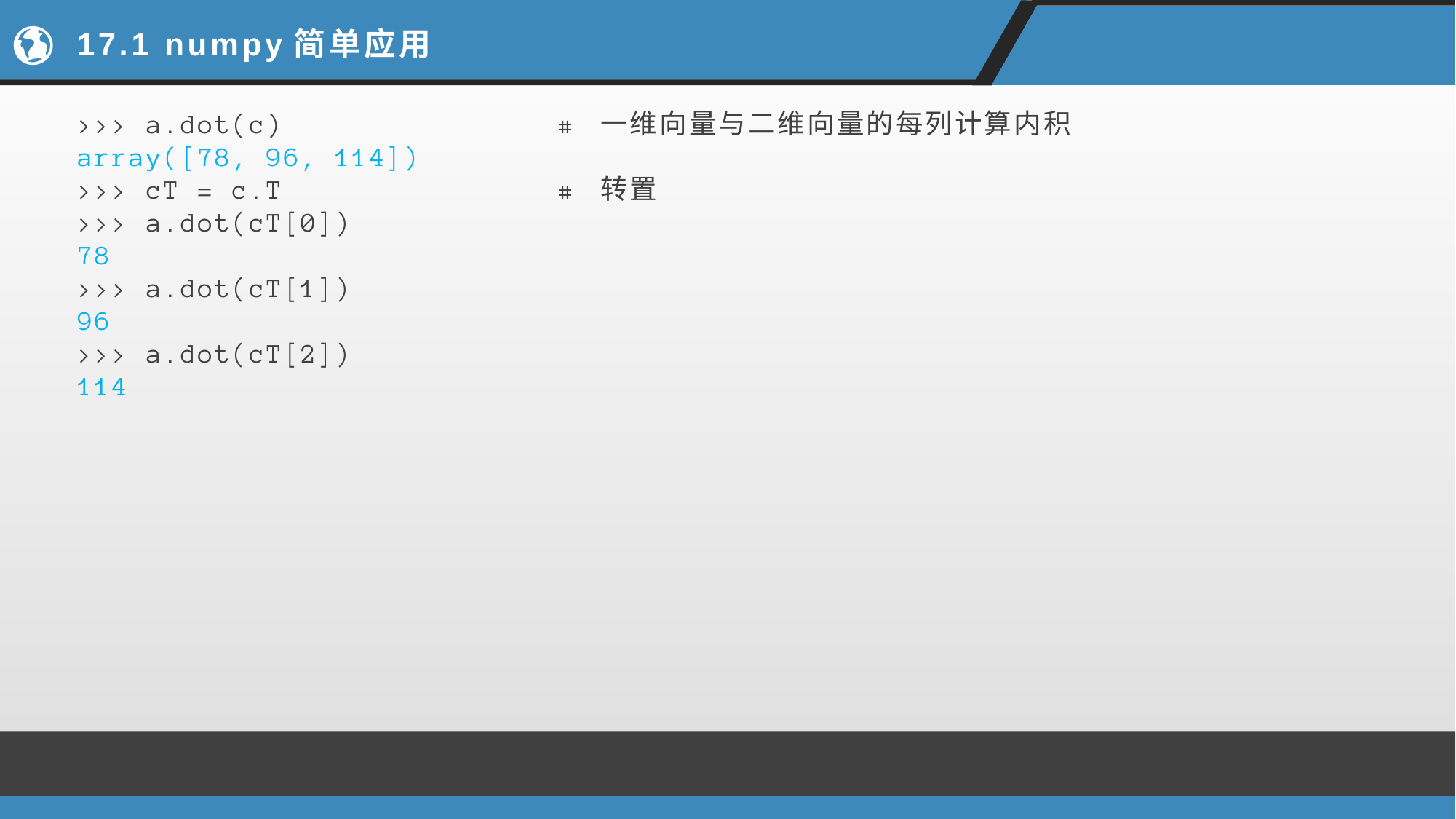

# 17.1 numpy简单应用

>>> a.dot(c)                # 一维向量与二维向量的每列计算内积
array([78, 96, 114])
>>> cT = c.T                # 转置
>>> a.dot(cT[0])
78
>>> a.dot(cT[1])
96
>>> a.dot(cT[2])
114